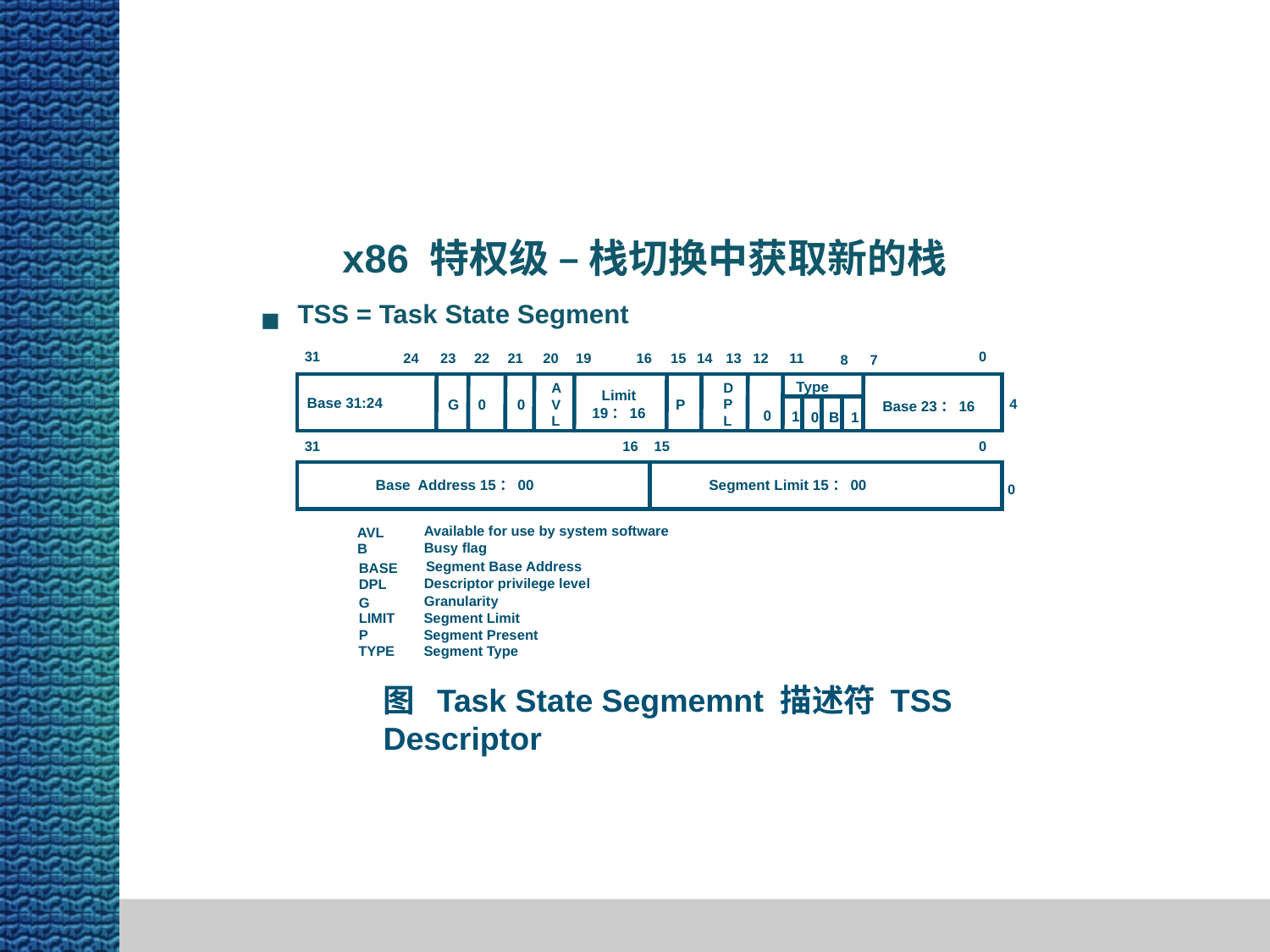

x86 特权级 – 栈切换中获取新的栈
■
TSS = Task State Segment
31

0
24
23
22
21
20
19
16
15
14
13
12
11
8
7
Type
D
P
L
A
V
L

Limit
19：16
Base 31:24
4
P
0
0
G
Base 23：16
0
1
B
1
0
31

0
16
15

Base  Address 15：00
Segment Limit 15：00
0
Available for use by system software
AVL
Busy flag
B
Segment Base Address
BASE
Descriptor privilege level
DPL
Granularity
G
Segment Limit
LIMIT
Segment Present
P
TYPE
Segment Type
图  Task State Segmemnt 描述符 TSS Descriptor